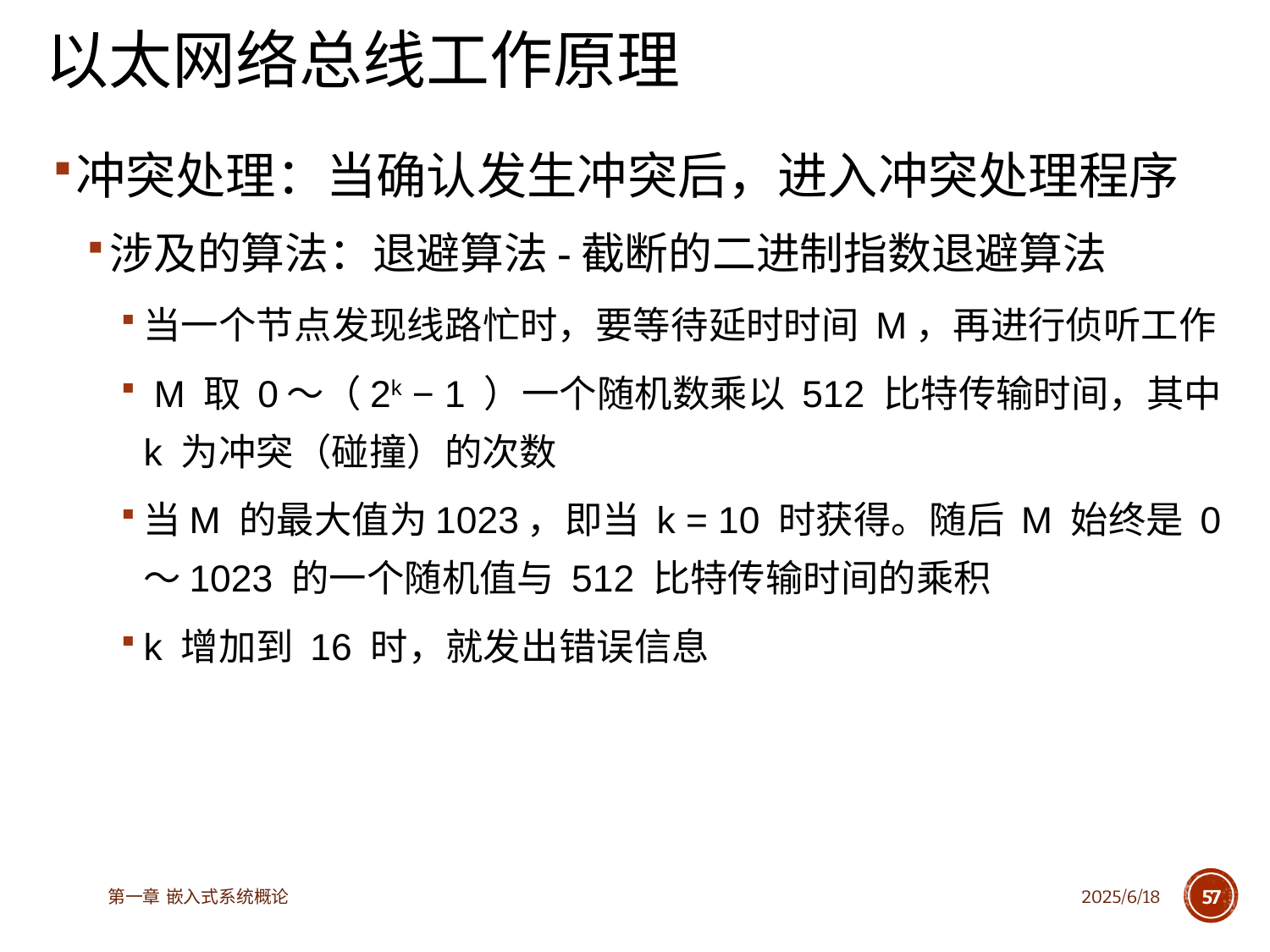

# 以太网络总线工作原理
冲突处理：当确认发生冲突后，进入冲突处理程序
涉及的算法：退避算法-截断的二进制指数退避算法
当一个节点发现线路忙时，要等待延时时间 M，再进行侦听工作
 M 取 0～（2k − 1 ）一个随机数乘以 512 比特传输时间，其中 k 为冲突（碰撞）的次数
当M 的最大值为1023，即当 k = 10 时获得。随后 M 始终是 0～1023 的一个随机值与 512 比特传输时间的乘积
k 增加到 16 时，就发出错误信息
第一章 嵌入式系统概论
2025/6/18
57